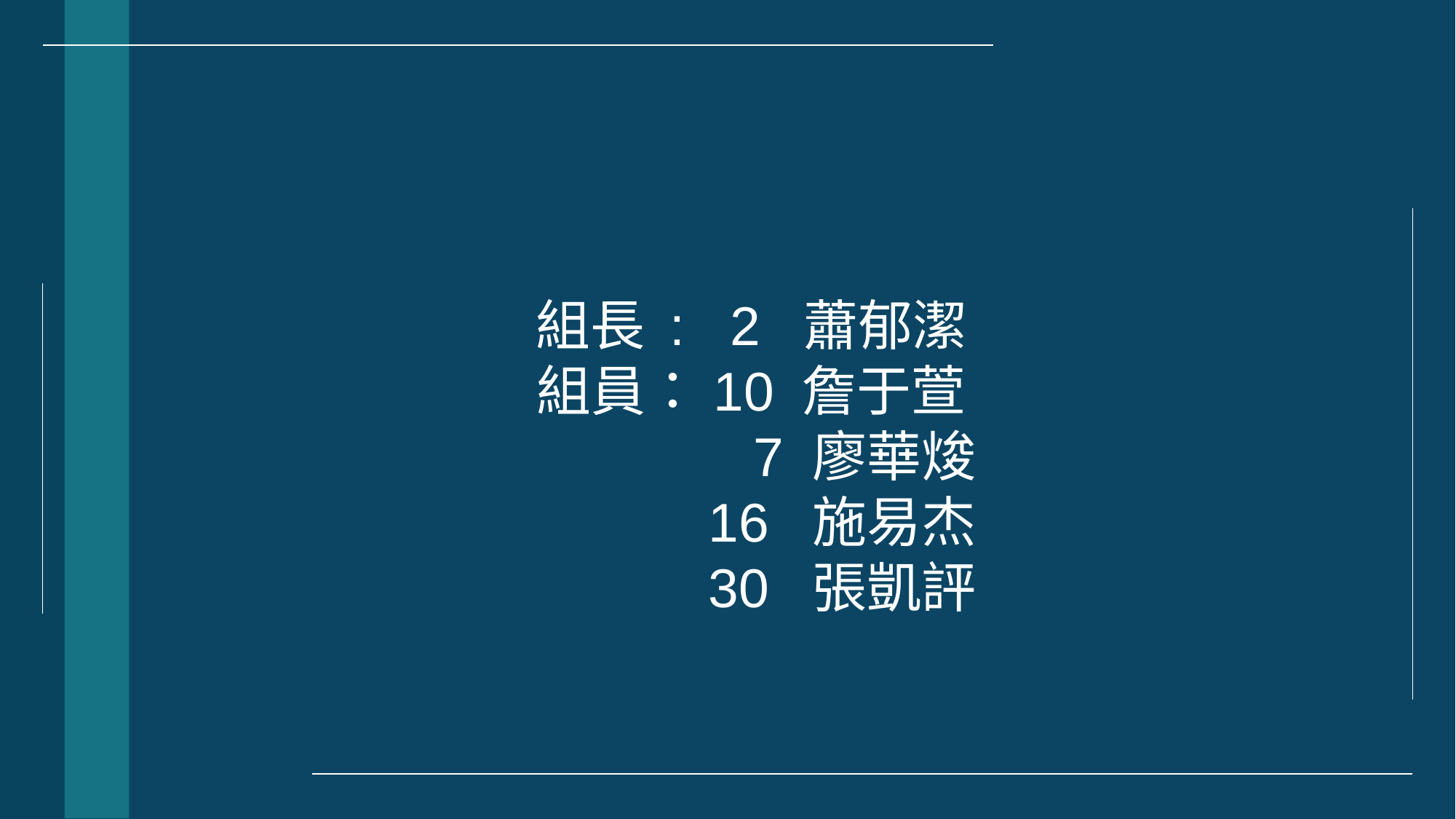

# 組長 :   2  蕭郁潔
組員：10 詹于萱
               7 廖華焌
            16  施易杰
            30  張凱評